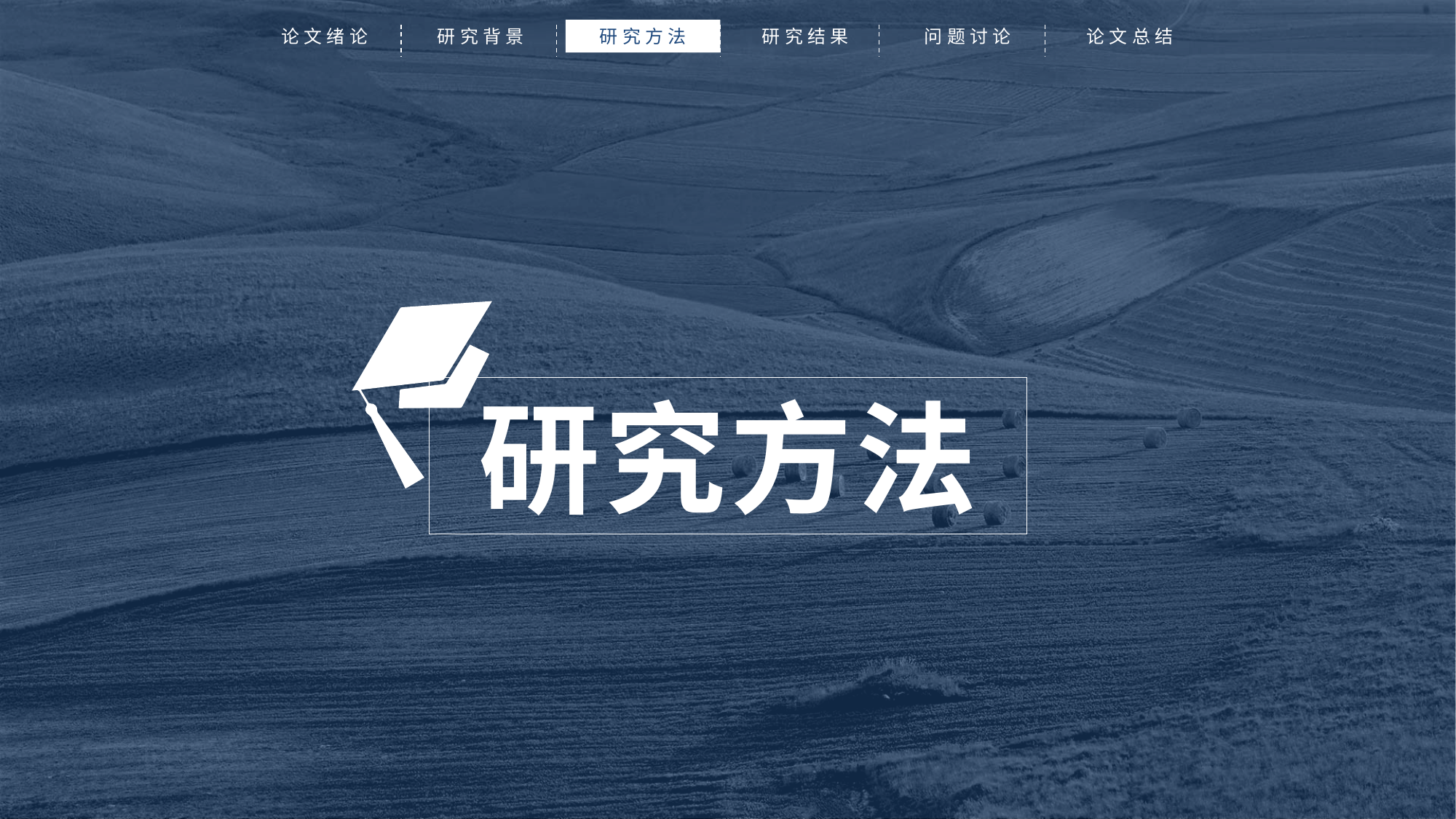

论文绪论
研究背景
研究方法
研究结果
问题讨论
论文总结

研究方法